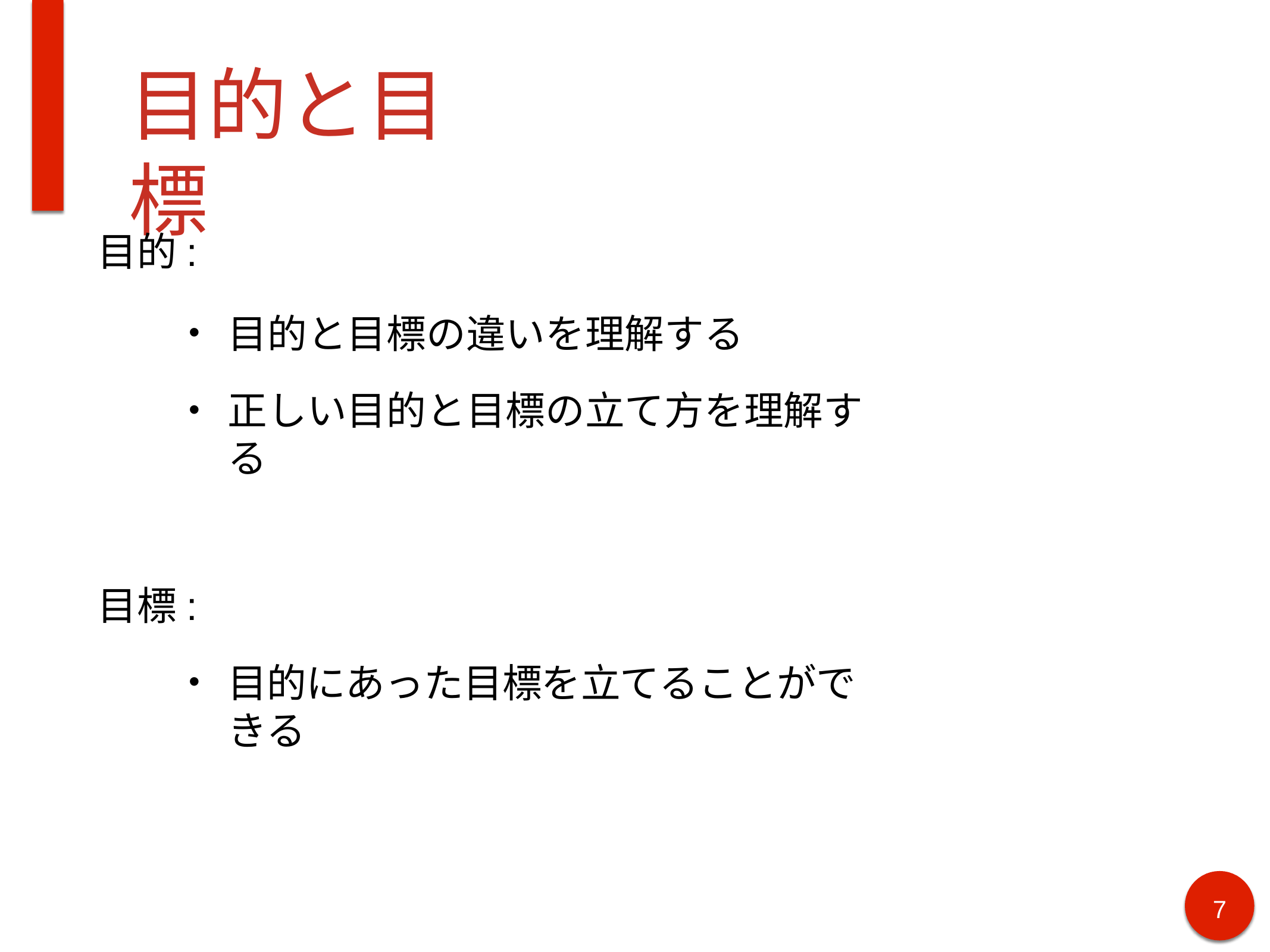

# 目的と目標
目的:
目的と目標の違いを理解する
正しい目的と目標の立て方を理解する

目標:
目的にあった目標を立てることができる
7